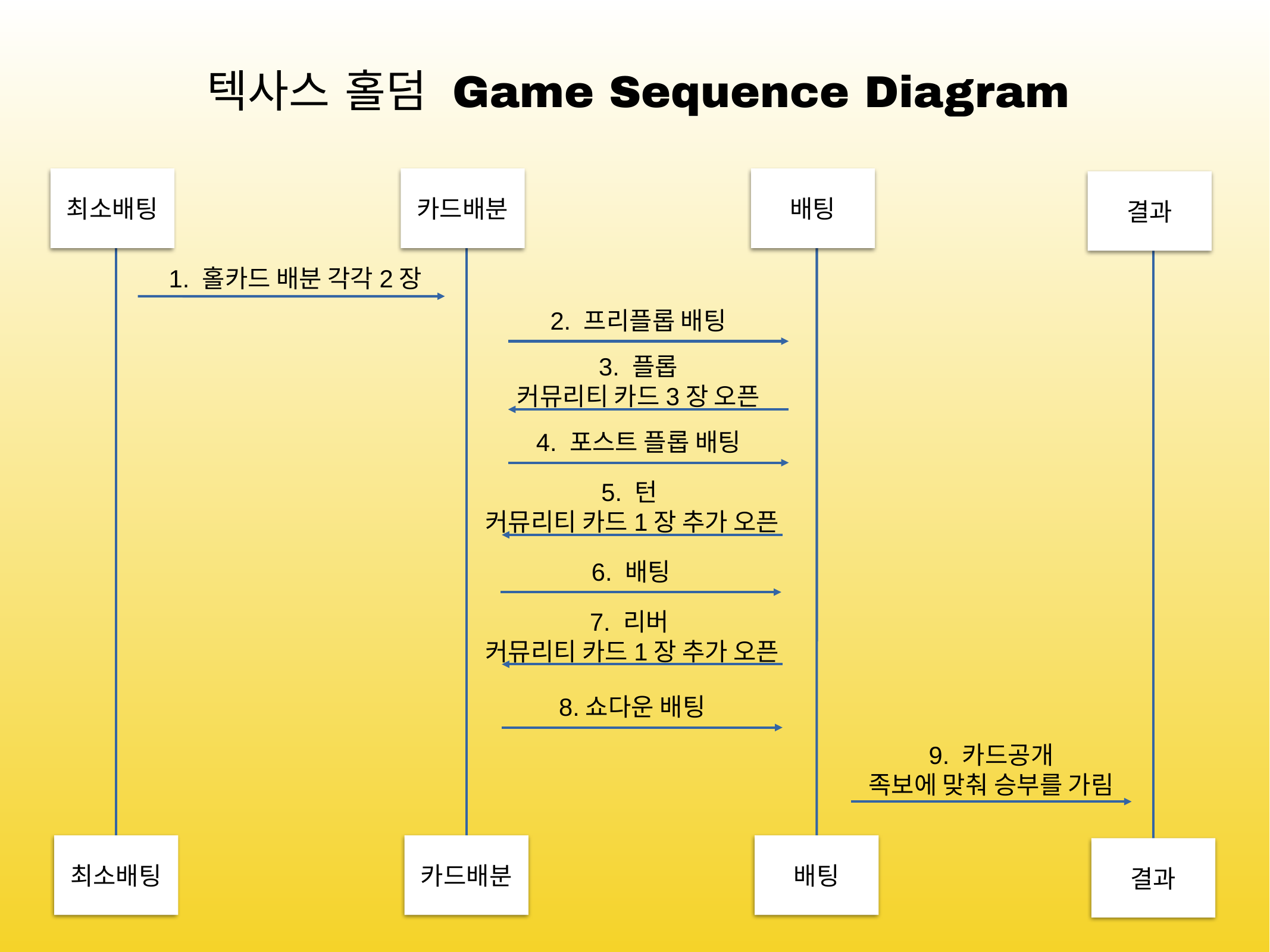

텍사스 홀덤 Game Sequence Diagram

최소배팅

카드배분

배팅

결과

1. 홀카드 배분 각각2장

2. 프리플롭 배팅

3. 플롭
커뮤리티 카드3장 오픈

4. 포스트 플롭 배팅

5. 턴
커뮤리티 카드1장 추가 오픈

6. 배팅

7. 리버
커뮤리티 카드1장 추가 오픈

8.쇼다운 배팅

9. 카드공개
족보에 맞춰 승부를 가림

최소배팅

카드배분

배팅

결과